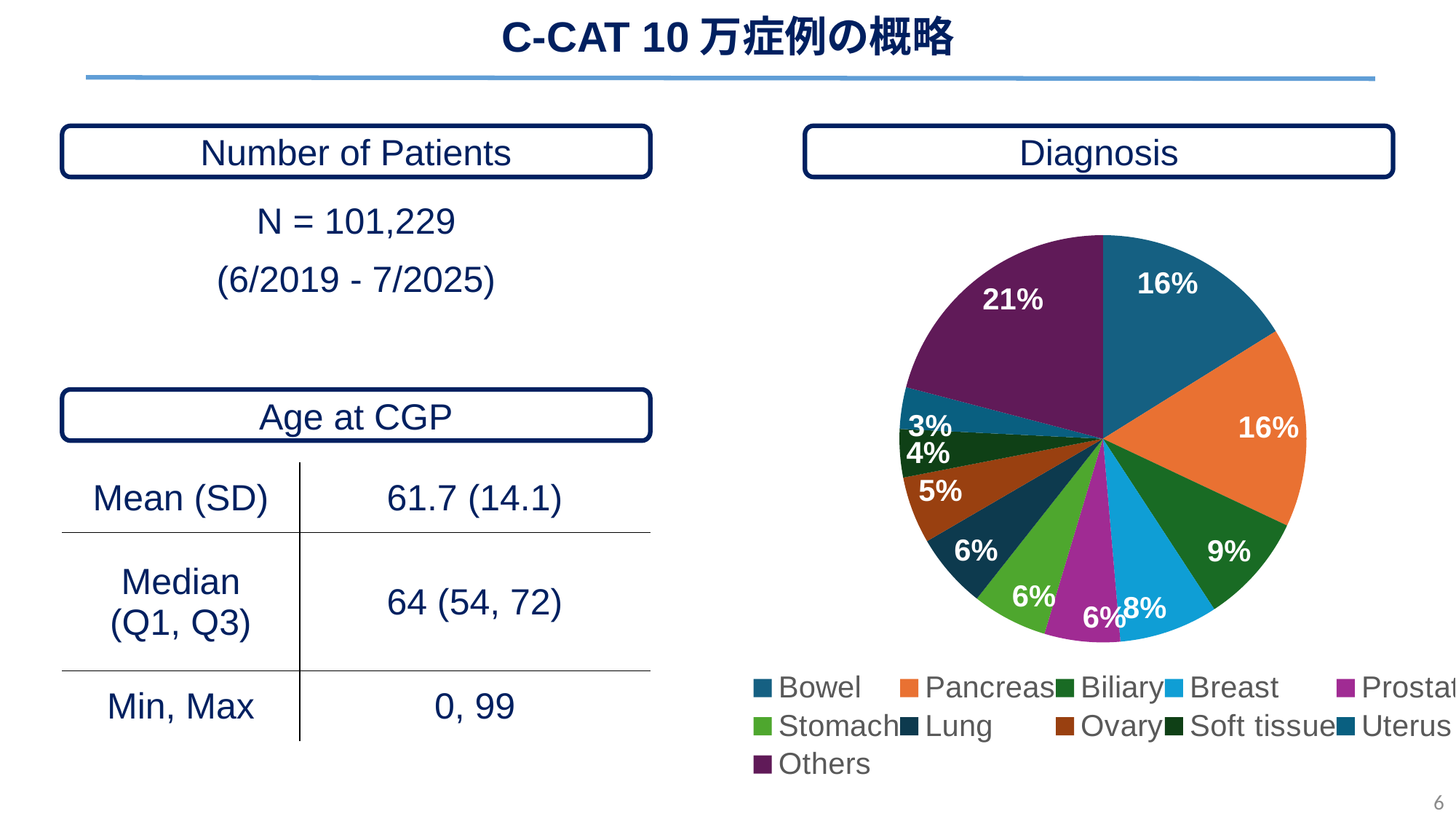

C-CAT 10万症例の概略

### Chart

| Category |  |
|---|---|
| Bowel | 16342.0 |
| Pancreas | 16057.0 |
| Biliary | 8889.0 |
| Breast | 7940.0 |
| Prostate | 6088.0 |
| Stomach | 6062.0 |
| Lung | 6052.0 |
| Ovary | 5395.0 |
| Soft tissue | 3877.0 |
| Uterus | 3345.0 |
| Others | 21182.0 |
Number of Patients
Diagnosis
N = 101,229

(6/2019 - 7/2025)
Age at CGP
| Mean (SD) | 61.7 (14.1) |
| --- | --- |
| Median (Q1, Q3) | 64 (54, 72) |
| Min, Max | 0, 99 |
6